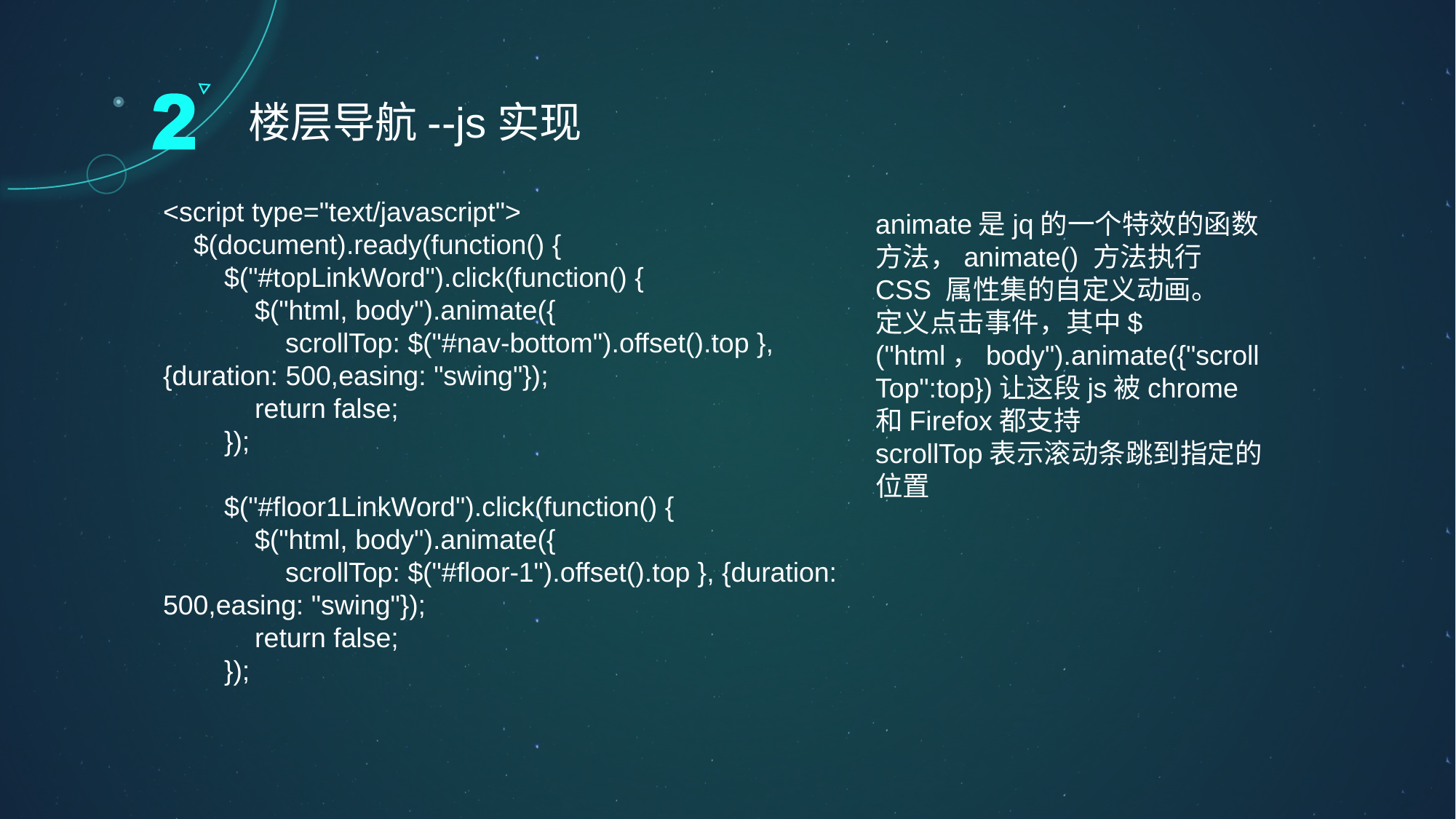

楼层导航--js实现

<script type="text/javascript">
    $(document).ready(function() {
        $("#topLinkWord").click(function() {
            $("html, body").animate({
                scrollTop: $("#nav-bottom").offset().top }, {duration: 500,easing: "swing"});
            return false;
        });

        $("#floor1LinkWord").click(function() {
            $("html, body").animate({
                scrollTop: $("#floor-1").offset().top }, {duration: 500,easing: "swing"});
            return false;
        });

animate是jq的一个特效的函数方法，animate() 方法执行 CSS 属性集的自定义动画。
定义点击事件，其中$("html，body").animate({"scrollTop":top})让这段js被chrome和Firefox都支持
scrollTop表示滚动条跳到指定的位置